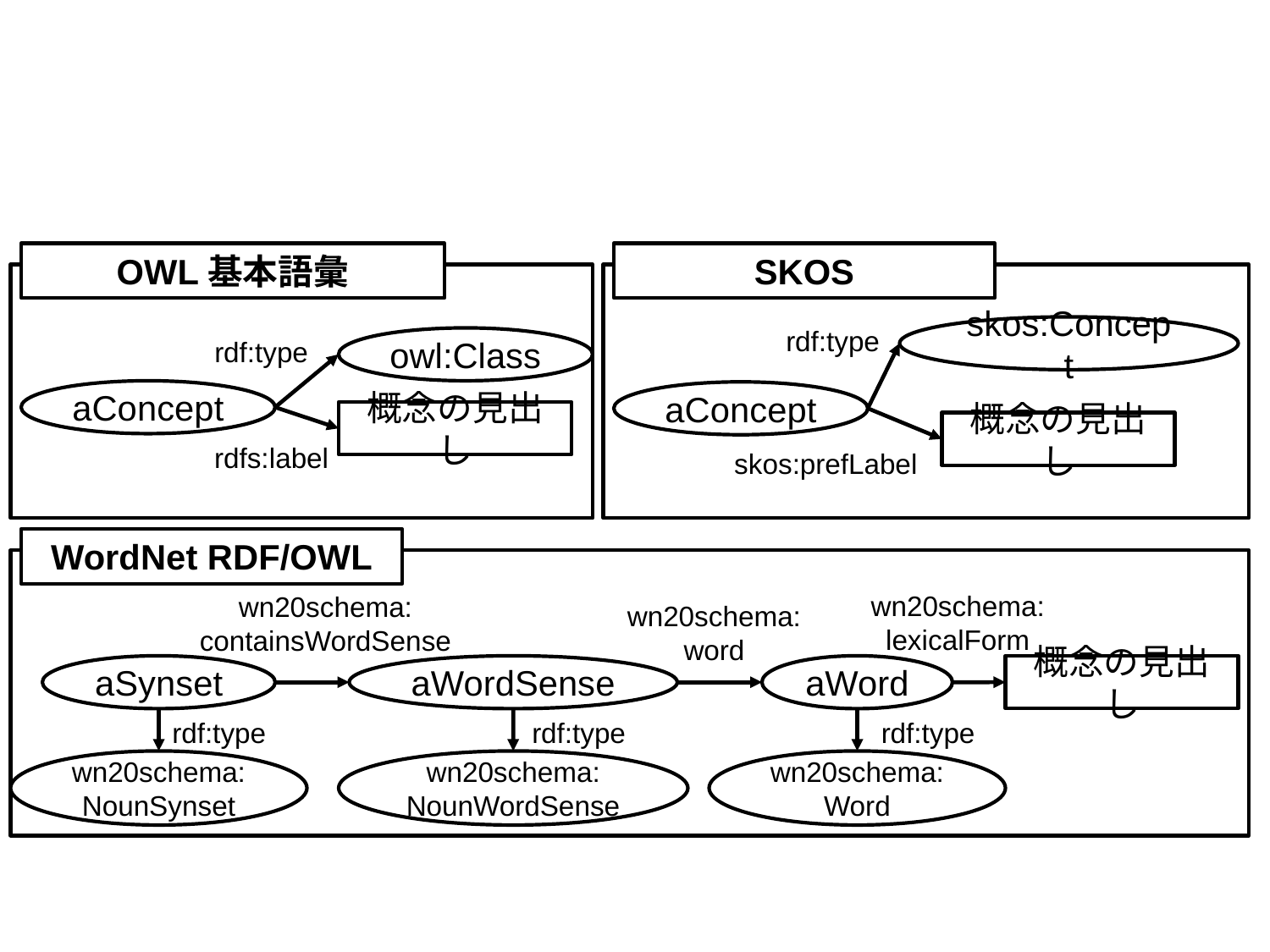

OWL基本語彙
SKOS

skos:Concept
rdf:type
rdf:type
owl:Class
aConcept
aConcept
概念の見出し
概念の見出し
rdfs:label
skos:prefLabel
WordNet RDF/OWL

wn20schema:
lexicalForm
wn20schema:
containsWordSense
wn20schema:
word
aSynset
aWordSense
aWord
概念の見出し
rdf:type
rdf:type
rdf:type
wn20schema:
NounSynset
wn20schema:
NounWordSense
wn20schema:
Word